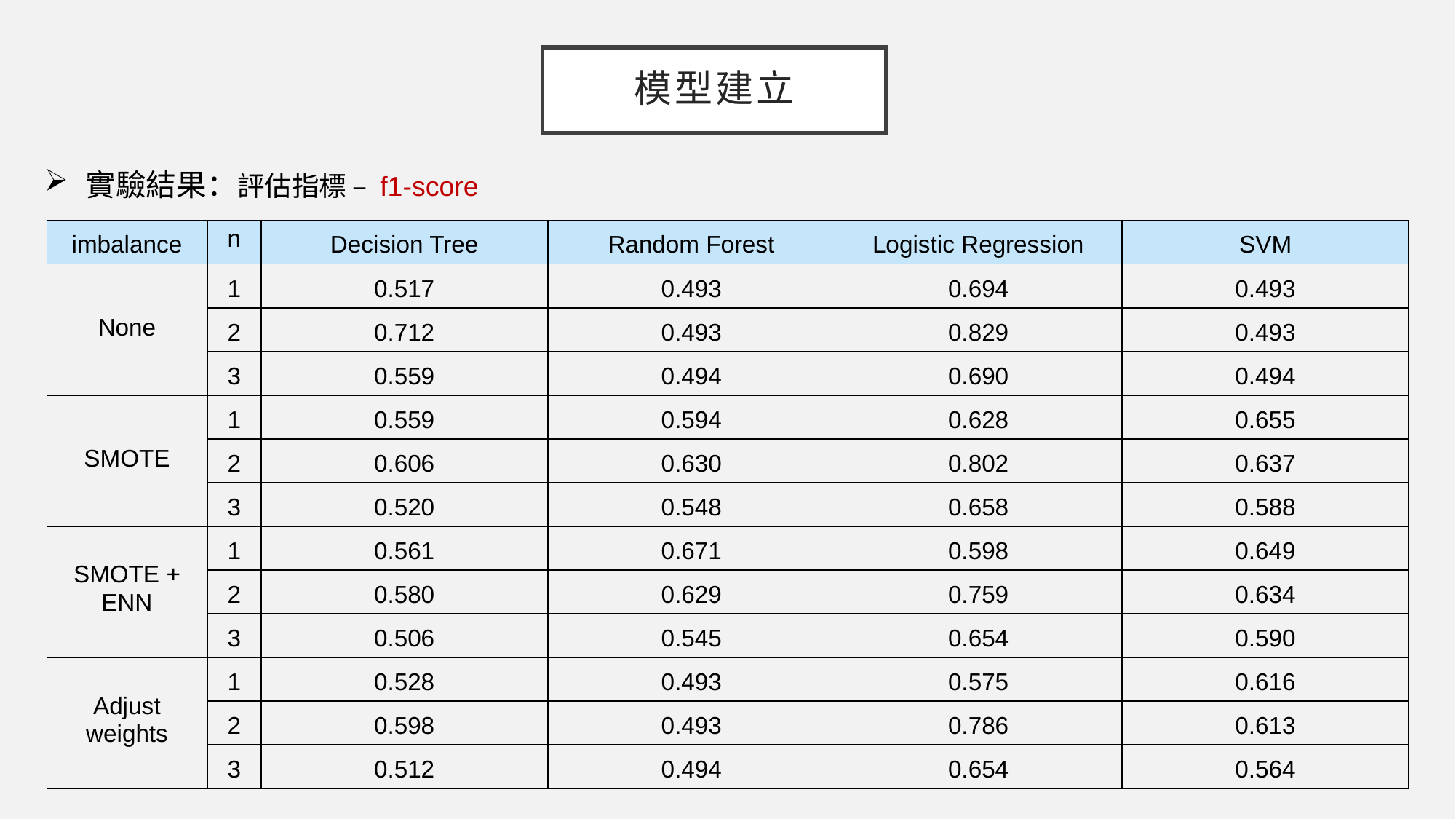

# 模型建立
實驗結果：評估指標 – f1-score
| imbalance | n | Decision Tree | Random Forest | Logistic Regression | SVM |
| --- | --- | --- | --- | --- | --- |
| None | 1 | 0.517 | 0.493 | 0.694 | 0.493 |
|  | 2 | 0.712 | 0.493 | 0.829 | 0.493 |
|  | 3 | 0.559 | 0.494 | 0.690 | 0.494 |
| SMOTE | 1 | 0.559 | 0.594 | 0.628 | 0.655 |
|  | 2 | 0.606 | 0.630 | 0.802 | 0.637 |
|  | 3 | 0.520 | 0.548 | 0.658 | 0.588 |
| SMOTE + ENN | 1 | 0.561 | 0.671 | 0.598 | 0.649 |
|  | 2 | 0.580 | 0.629 | 0.759 | 0.634 |
|  | 3 | 0.506 | 0.545 | 0.654 | 0.590 |
| Adjust weights | 1 | 0.528 | 0.493 | 0.575 | 0.616 |
|  | 2 | 0.598 | 0.493 | 0.786 | 0.613 |
|  | 3 | 0.512 | 0.494 | 0.654 | 0.564 |